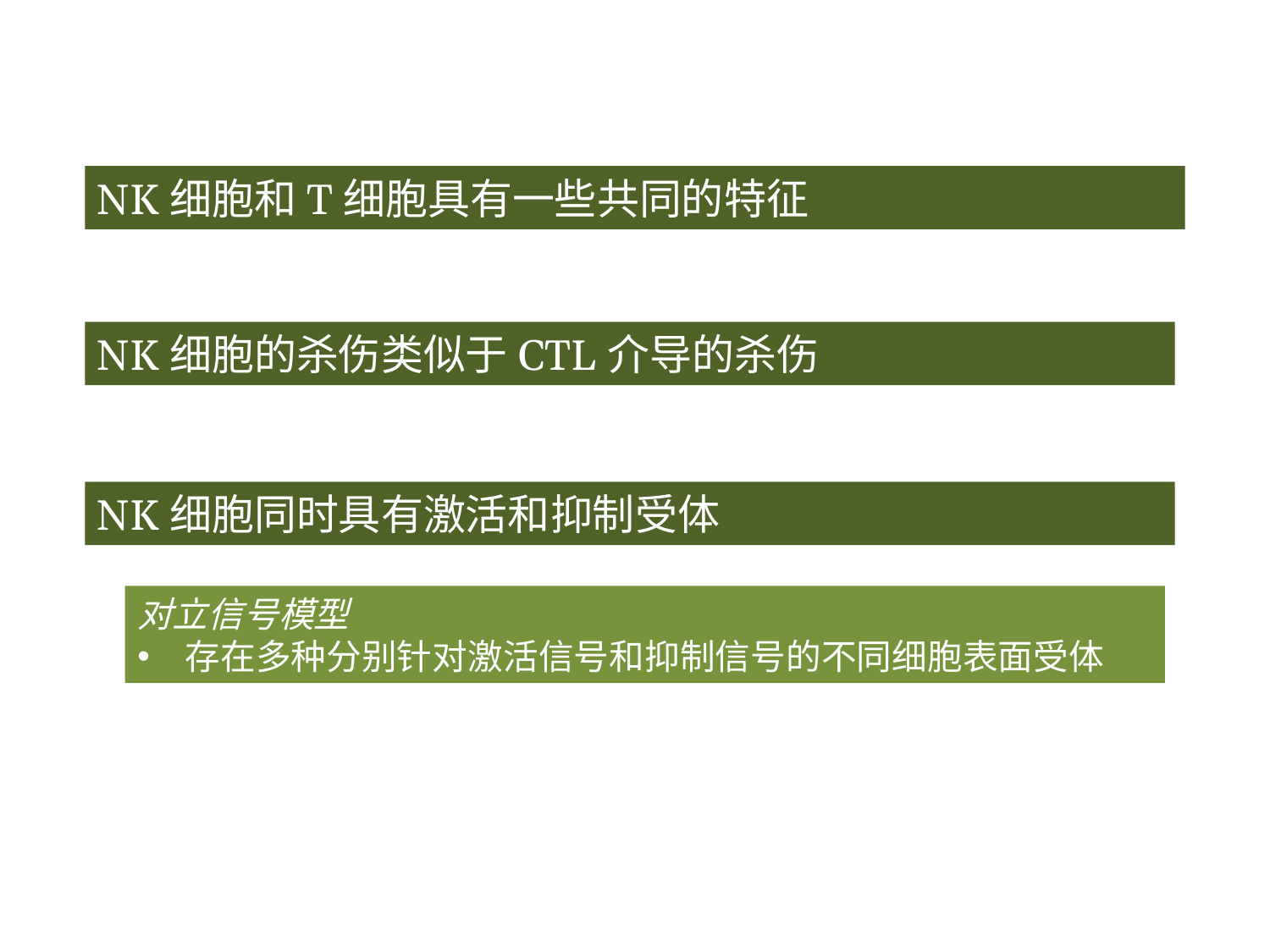

NK细胞和T细胞具有一些共同的特征
NK细胞的杀伤类似于CTL介导的杀伤
NK细胞同时具有激活和抑制受体
对立信号模型
存在多种分别针对激活信号和抑制信号的不同细胞表面受体